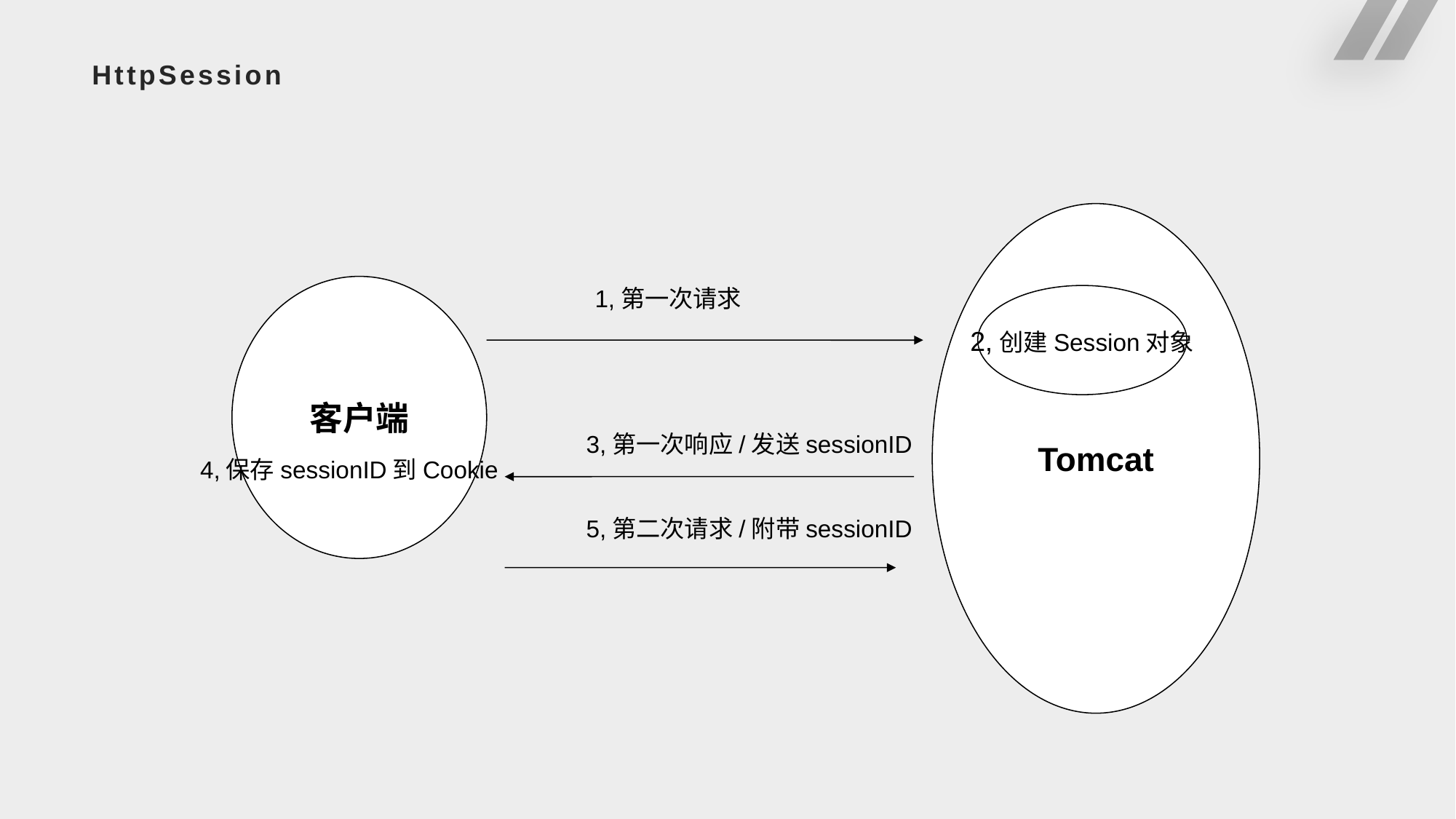

# HttpSession

Tomcat
客户端
1,第一次请求
2,创建Session对象

3,第一次响应/发送sessionID
4,保存sessionID到Cookie

5,第二次请求/附带sessionID